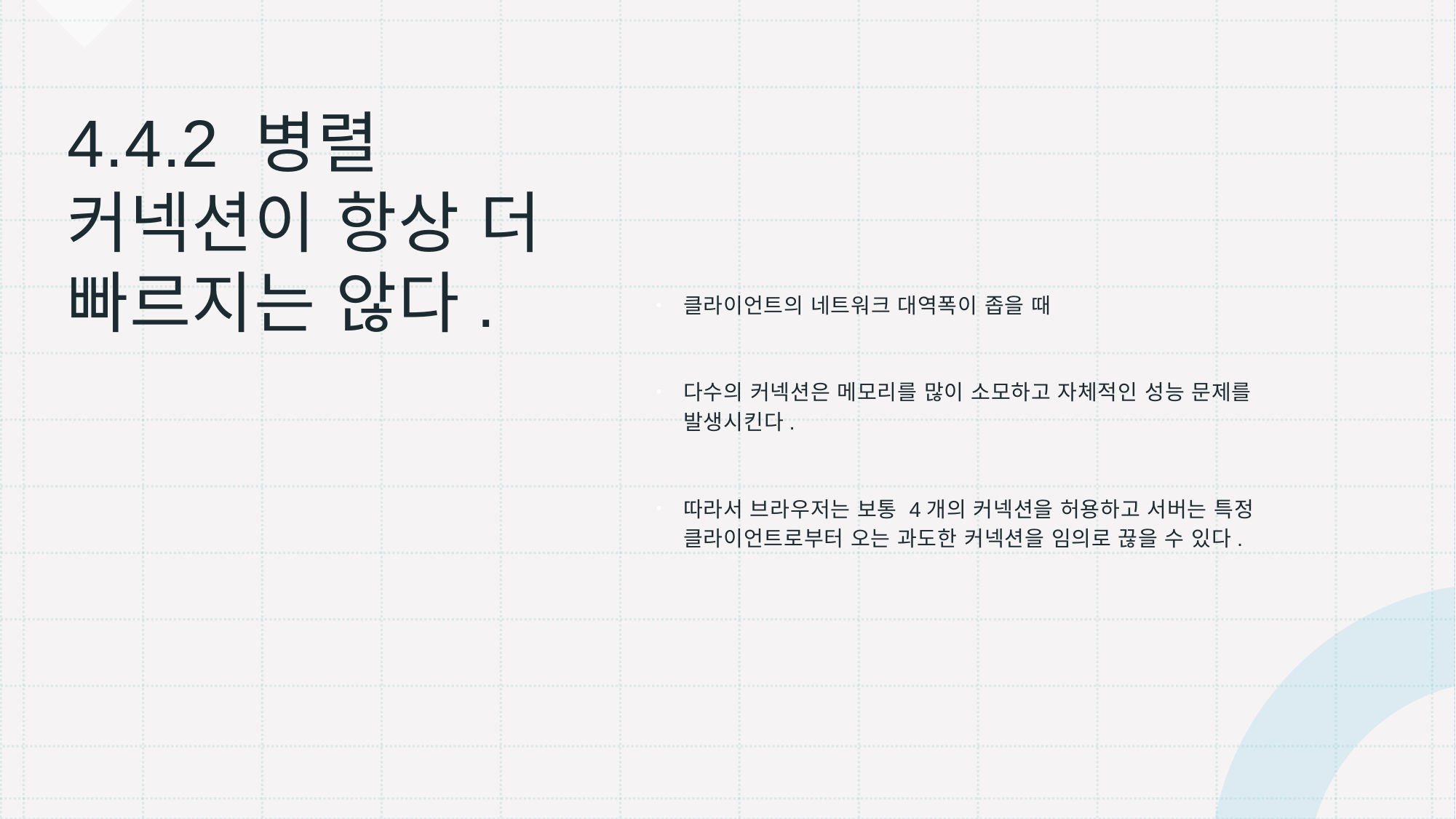

# 4.4.2 병렬 커넥션이 항상 더 빠르지는 않다.
클라이언트의 네트워크 대역폭이 좁을 때

다수의 커넥션은 메모리를 많이 소모하고 자체적인 성능 문제를 발생시킨다.

따라서 브라우저는 보통 4개의 커넥션을 허용하고 서버는 특정 클라이언트로부터 오는 과도한 커넥션을 임의로 끊을 수 있다.